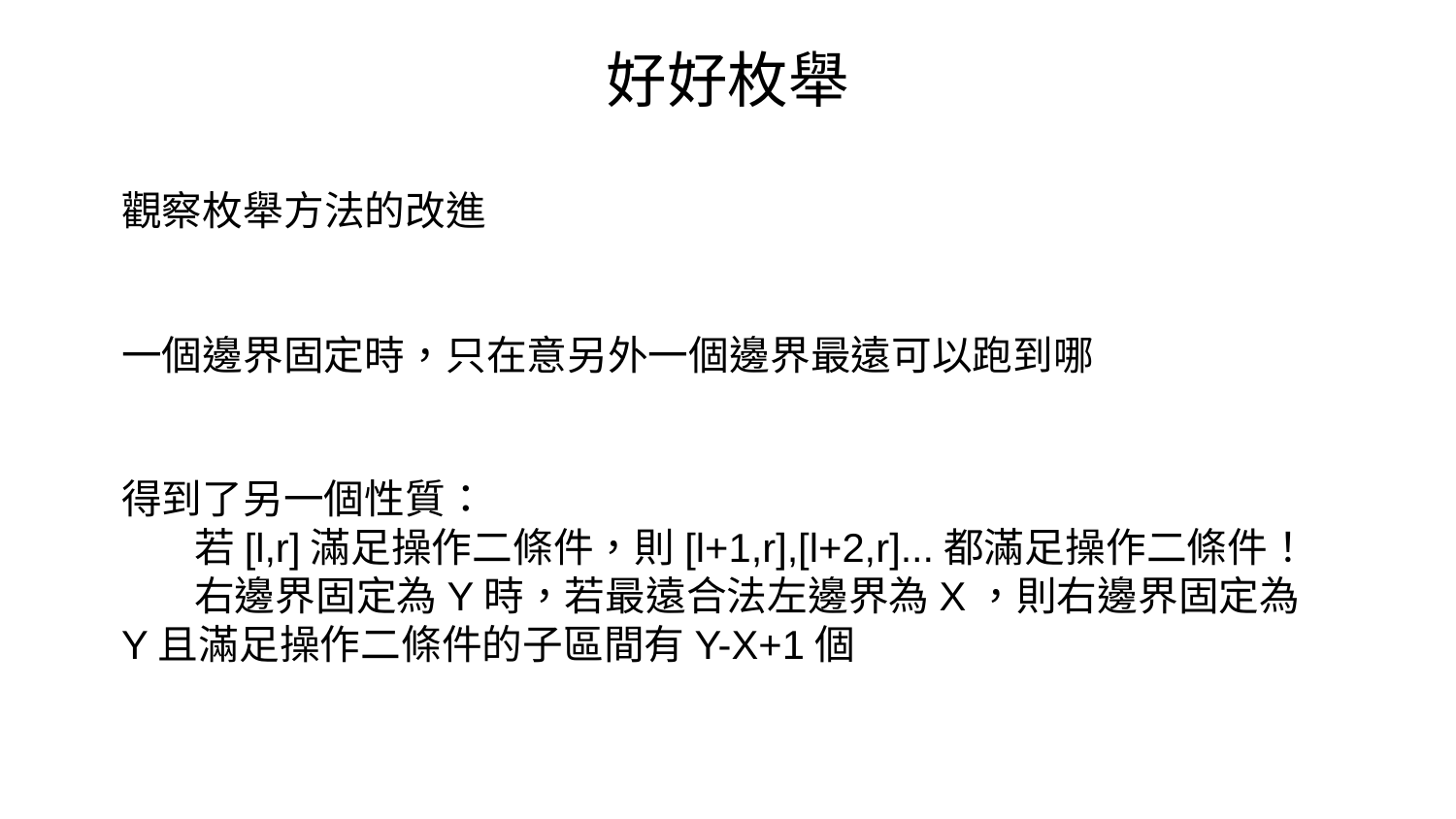

好好枚舉
觀察枚舉方法的改進
一個邊界固定時，只在意另外一個邊界最遠可以跑到哪
得到了另一個性質：
若[l,r]滿足操作二條件，則[l+1,r],[l+2,r]...都滿足操作二條件！
右邊界固定為Y時，若最遠合法左邊界為X，則右邊界固定為Y且滿足操作二條件的子區間有Y-X+1個